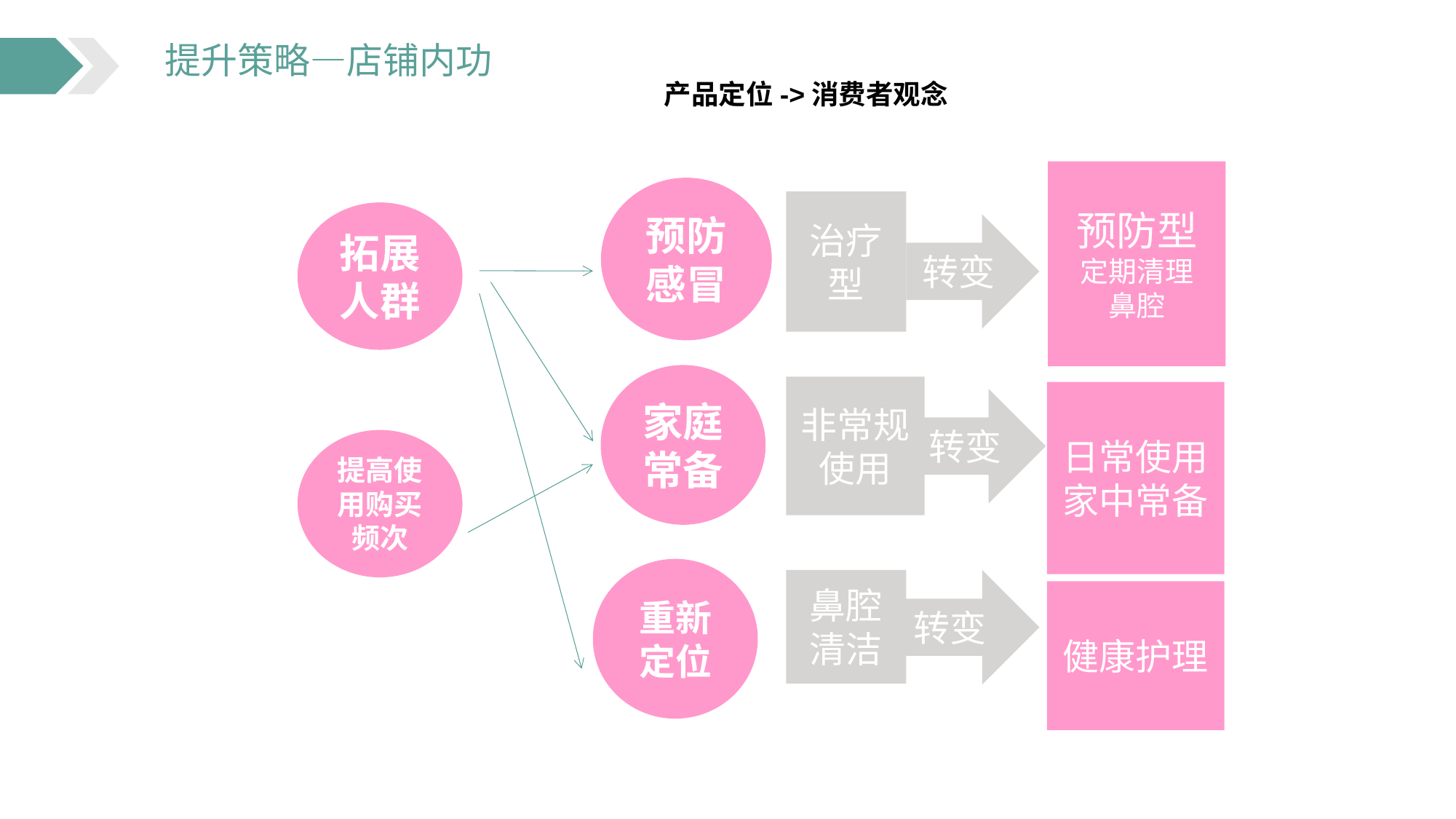

产品定位->消费者观念
预防型
定期清理
鼻腔
预防感冒
治疗型
拓展人群
转变
家庭
常备
非常规使用
日常使用
家中常备
转变
提高使用购买频次
重新定位
鼻腔
清洁
转变
健康护理